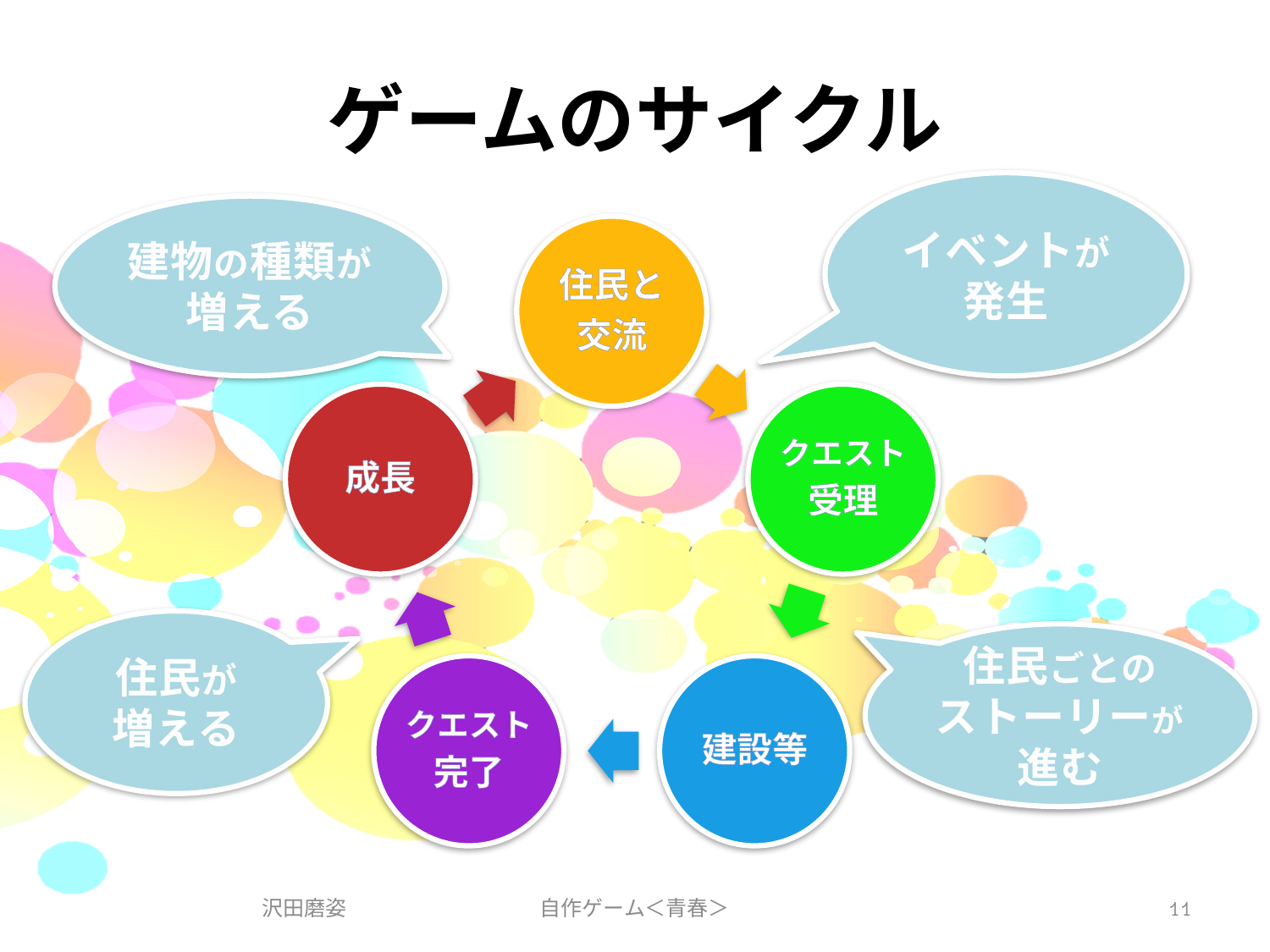

# ゲームのサイクル
イベントが
発生
建物の種類が
増える
住民と
交流

クエスト
受理

建設等

クエスト
完了

成長

住民が
増える
住民ごとの
ストーリーが進む
沢田磨姿
自作ゲーム＜青春＞
11